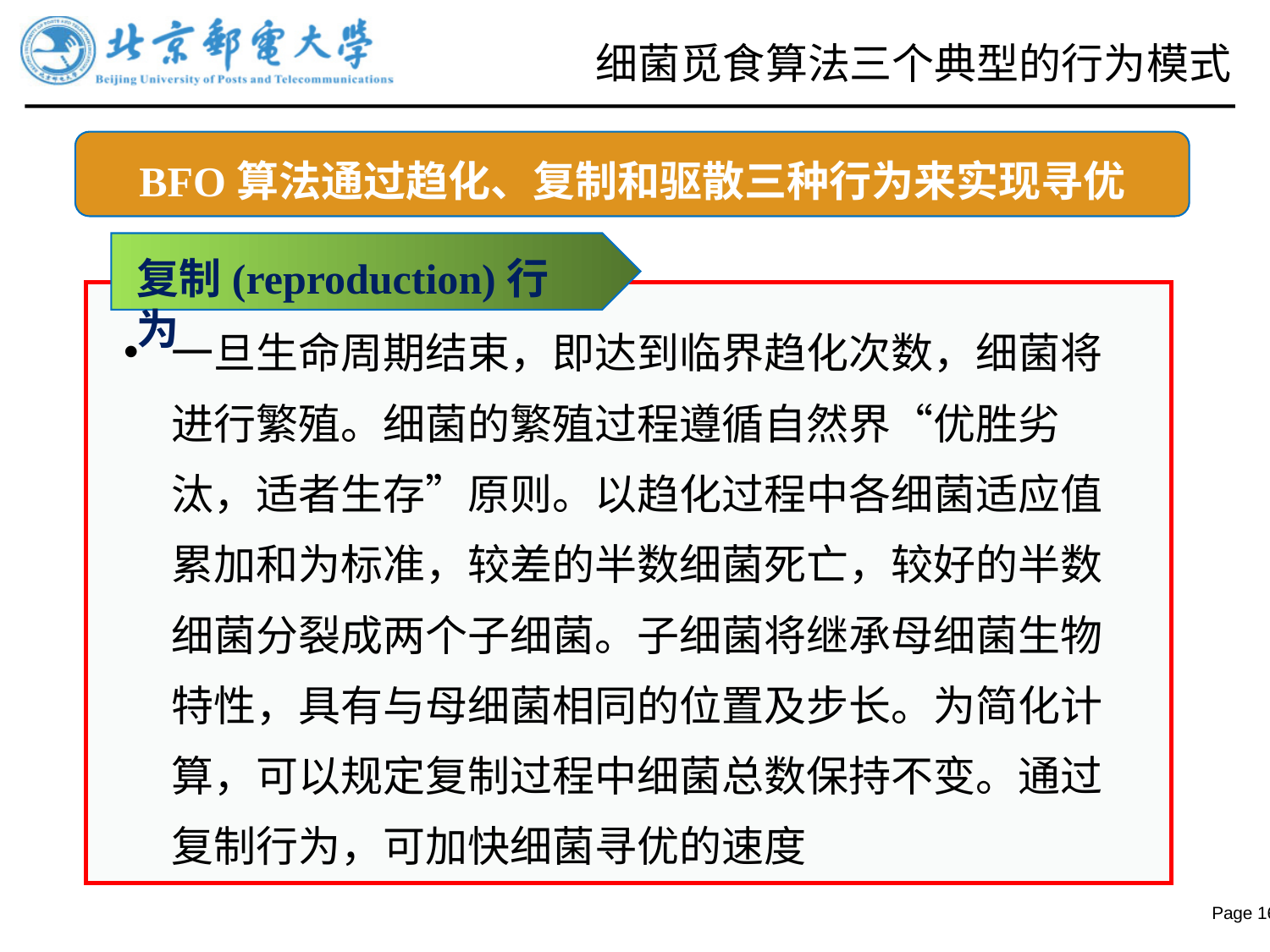

# 细菌觅食算法三个典型的行为模式
BFO算法通过趋化、复制和驱散三种行为来实现寻优

复制(reproduction)行为

一旦生命周期结束，即达到临界趋化次数，细菌将进行繁殖。细菌的繁殖过程遵循自然界“优胜劣汰，适者生存”原则。以趋化过程中各细菌适应值累加和为标准，较差的半数细菌死亡，较好的半数细菌分裂成两个子细菌。子细菌将继承母细菌生物特性，具有与母细菌相同的位置及步长。为简化计算，可以规定复制过程中细菌总数保持不变。通过复制行为，可加快细菌寻优的速度